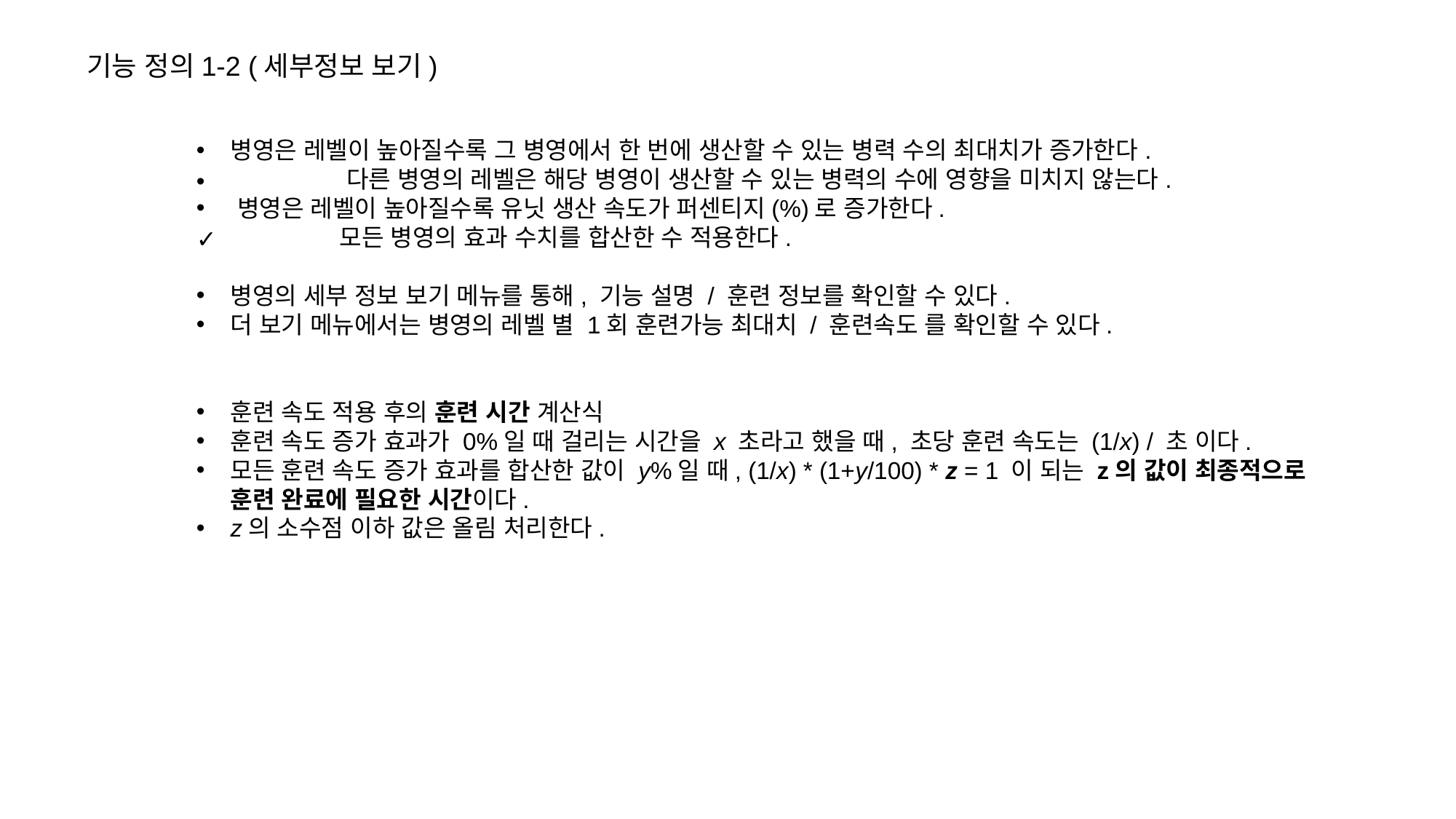

기능 정의1-2 (세부정보 보기)
병영은 레벨이 높아질수록 그 병영에서 한 번에 생산할 수 있는 병력 수의 최대치가 증가한다.
	다른 병영의 레벨은 해당 병영이 생산할 수 있는 병력의 수에 영향을 미치지 않는다.
병영은 레벨이 높아질수록 유닛 생산 속도가 퍼센티지(%)로 증가한다.
	모든 병영의 효과 수치를 합산한 수 적용한다.

병영의 세부 정보 보기 메뉴를 통해, 기능 설명 / 훈련 정보를 확인할 수 있다.
더 보기 메뉴에서는 병영의 레벨 별 1회 훈련가능 최대치 / 훈련속도 를 확인할 수 있다.

훈련 속도 적용 후의 훈련 시간 계산식
훈련 속도 증가 효과가 0%일 때 걸리는 시간을 x 초라고 했을 때, 초당 훈련 속도는 (1/x) / 초 이다.
모든 훈련 속도 증가 효과를 합산한 값이 y%일 때, (1/x) * (1+y/100) * z = 1 이 되는 z의 값이 최종적으로 훈련 완료에 필요한 시간이다.
z의 소수점 이하 값은 올림 처리한다.